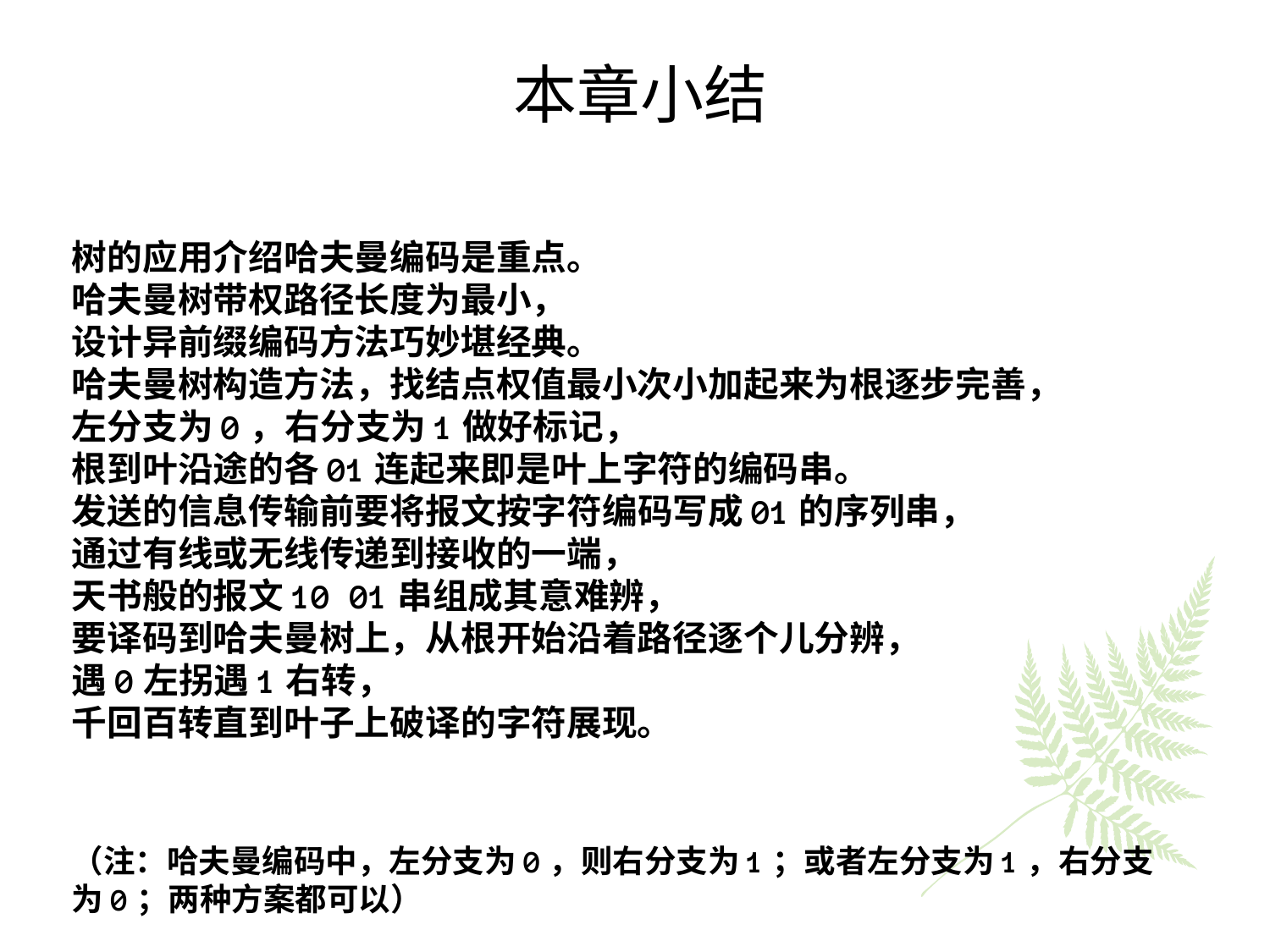

# 本章小结

树的应用介绍哈夫曼编码是重点。
哈夫曼树带权路径长度为最小，
设计异前缀编码方法巧妙堪经典。
哈夫曼树构造方法，找结点权值最小次小加起来为根逐步完善，
左分支为0，右分支为1做好标记，
根到叶沿途的各01连起来即是叶上字符的编码串。
发送的信息传输前要将报文按字符编码写成01的序列串，
通过有线或无线传递到接收的一端，
天书般的报文10 01串组成其意难辨，
要译码到哈夫曼树上，从根开始沿着路径逐个儿分辨，
遇0左拐遇1右转，
千回百转直到叶子上破译的字符展现。

（注：哈夫曼编码中，左分支为0，则右分支为1；或者左分支为1，右分支为0；两种方案都可以）
188